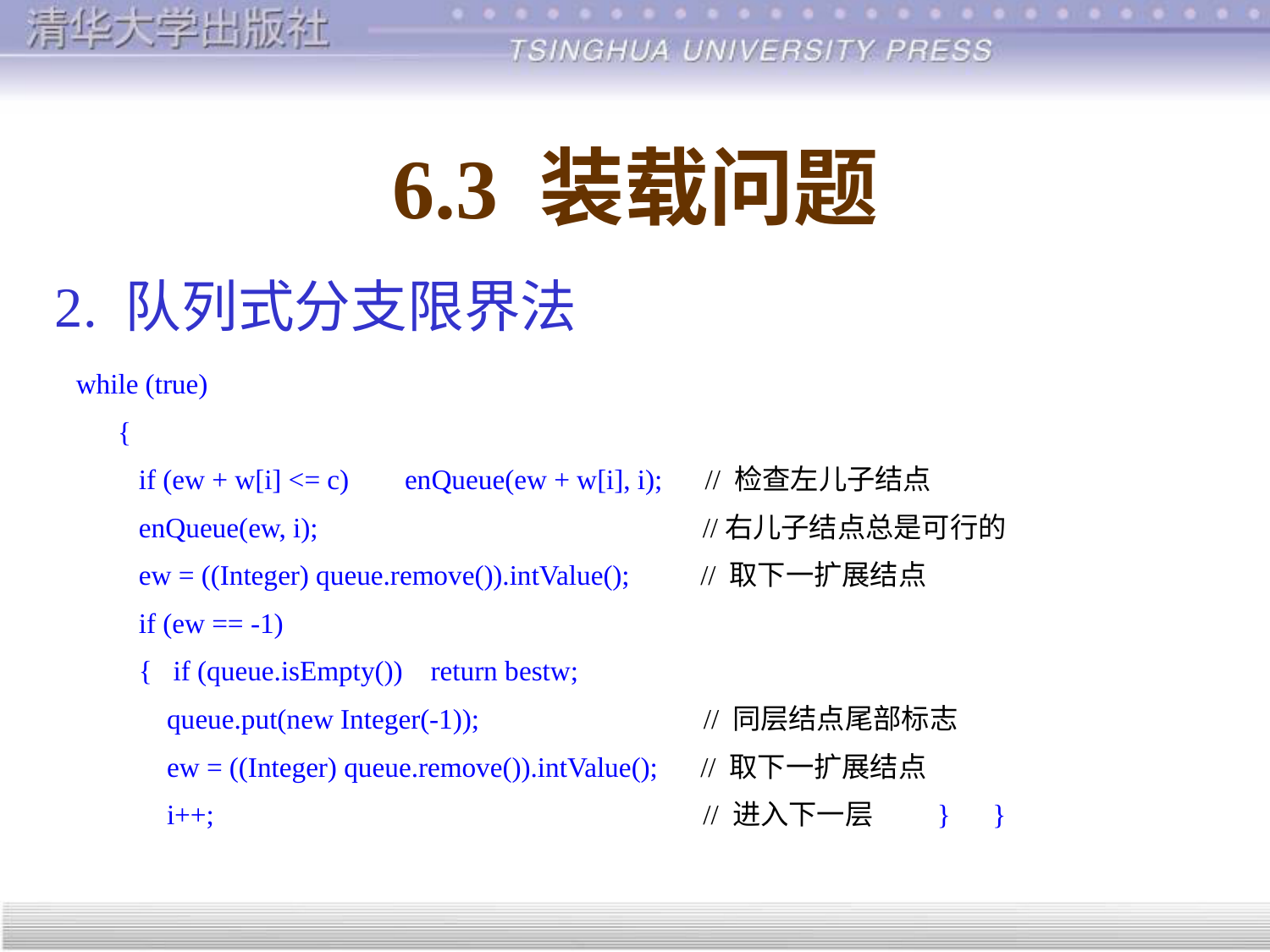

# 6.3 装载问题
2. 队列式分支限界法
while (true)
      {
         if (ew + w[i] <= c)        enQueue(ew + w[i], i);      // 检查左儿子结点
         enQueue(ew, i);                                                       //右儿子结点总是可行的
         ew = ((Integer) queue.remove()).intValue();          // 取下一扩展结点
         if (ew == -1)
         {   if (queue.isEmpty())    return bestw;
             queue.put(new Integer(-1));                                // 同层结点尾部标志
             ew = ((Integer) queue.remove()).intValue();      // 取下一扩展结点
             i++;                                                                      // 进入下一层         }      }

52